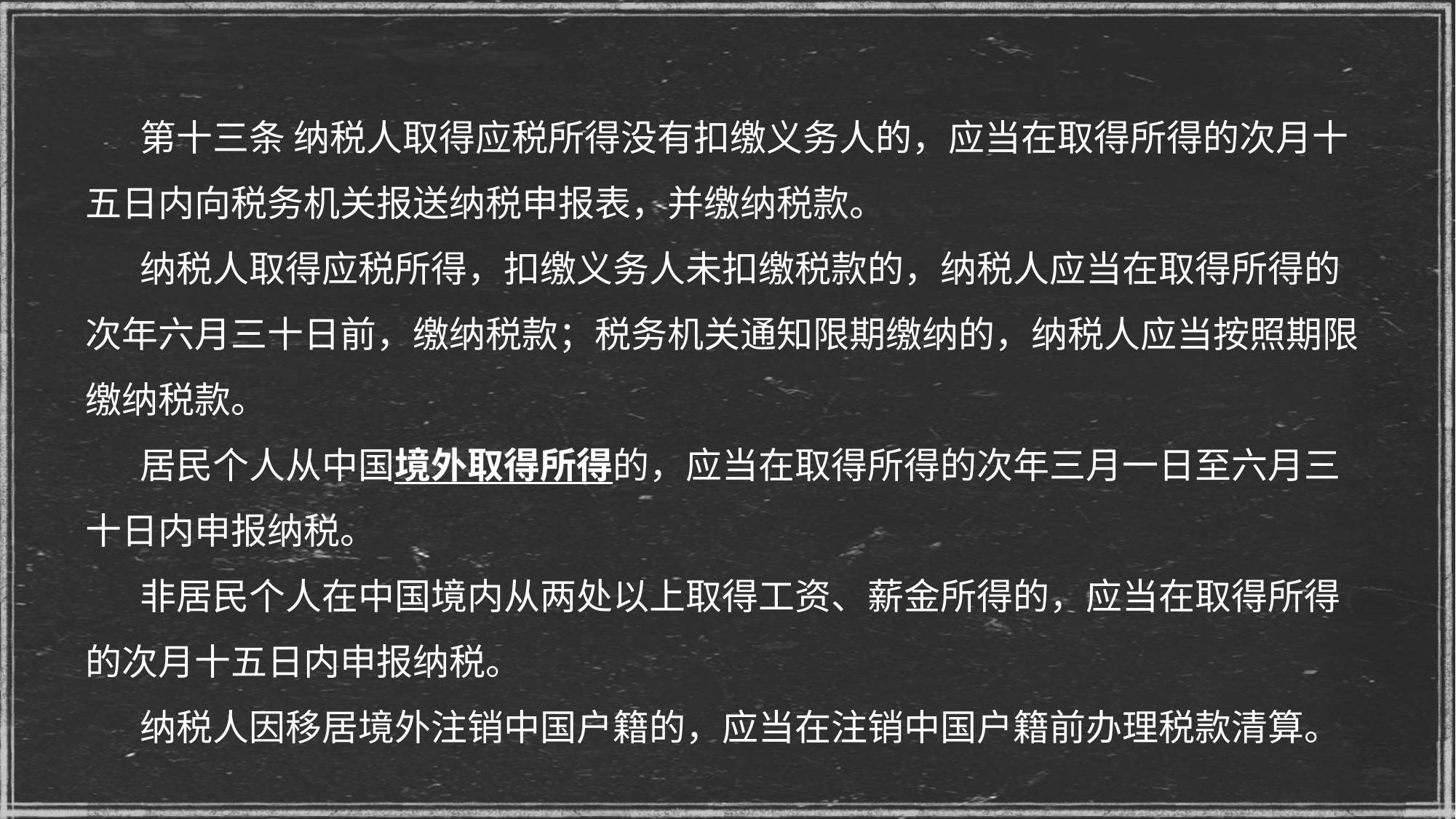

第十三条 纳税人取得应税所得没有扣缴义务人的，应当在取得所得的次月十五日内向税务机关报送纳税申报表，并缴纳税款。
纳税人取得应税所得，扣缴义务人未扣缴税款的，纳税人应当在取得所得的次年六月三十日前，缴纳税款；税务机关通知限期缴纳的，纳税人应当按照期限缴纳税款。
居民个人从中国境外取得所得的，应当在取得所得的次年三月一日至六月三十日内申报纳税。
非居民个人在中国境内从两处以上取得工资、薪金所得的，应当在取得所得的次月十五日内申报纳税。
纳税人因移居境外注销中国户籍的，应当在注销中国户籍前办理税款清算。